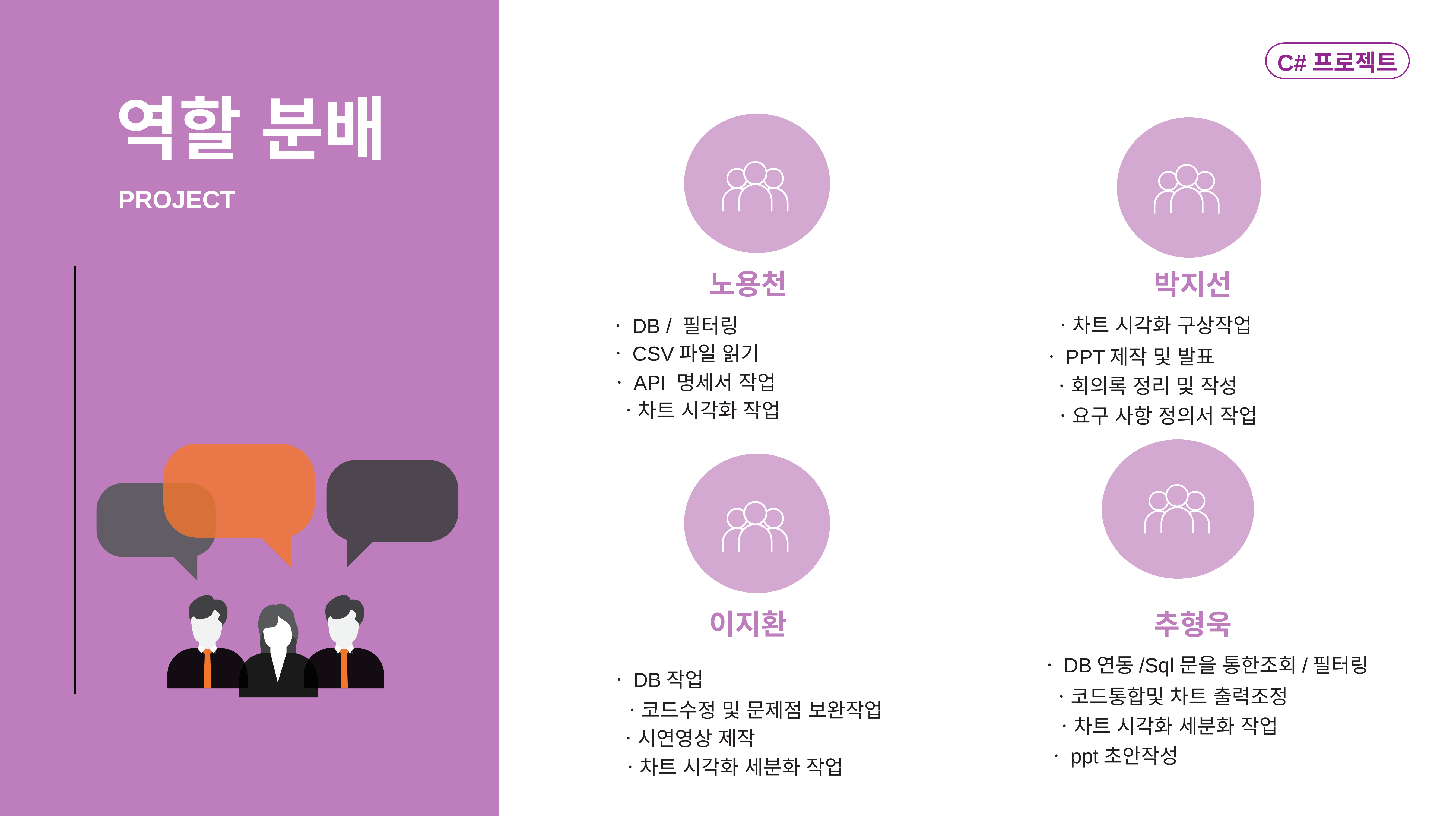

C#프로젝트
역할 분배

PROJECT

노용천

박지선
ㆍ차트 시각화 구상작업
ㆍDB / 필터링
ㆍCSV파일 읽기
ㆍPPT제작 및 발표
ㆍAPI 명세서 작업
ㆍ회의록 정리 및 작성
ㆍ차트 시각화 작업
ㆍ요구 사항 정의서 작업

이지환
추형욱
ㆍDB연동/Sql문을 통한조회/필터링
ㆍDB작업
ㆍ코드통합및 차트 출력조정
ㆍ코드수정 및 문제점 보완작업
ㆍ차트 시각화 세분화 작업
ㆍ시연영상 제작
ㆍppt초안작성
ㆍ차트 시각화 세분화 작업